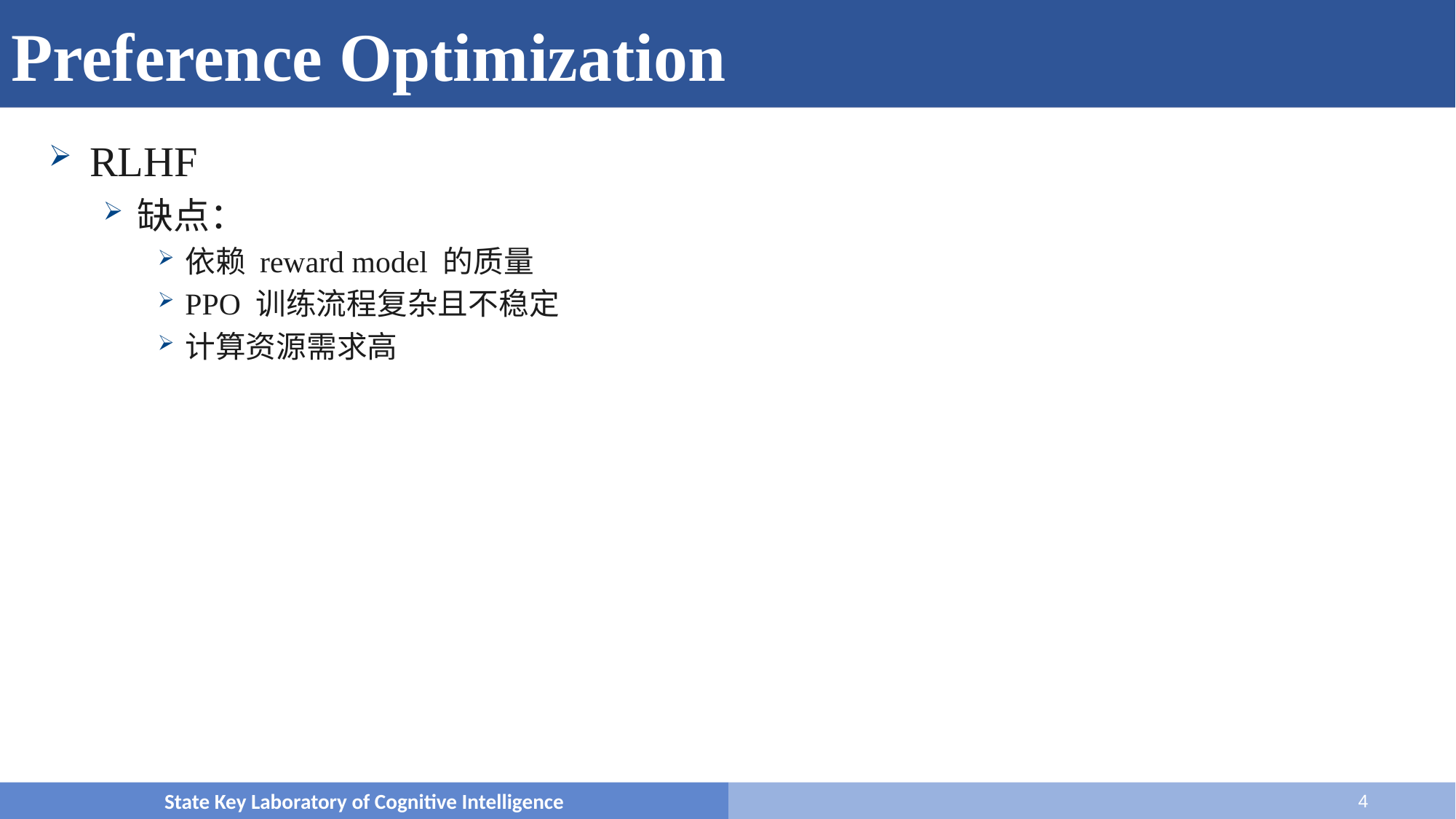

# Preference Optimization
RLHF
缺点：
依赖 reward model 的质量
PPO 训练流程复杂且不稳定
计算资源需求高
State Key Laboratory of Cognitive Intelligence
4